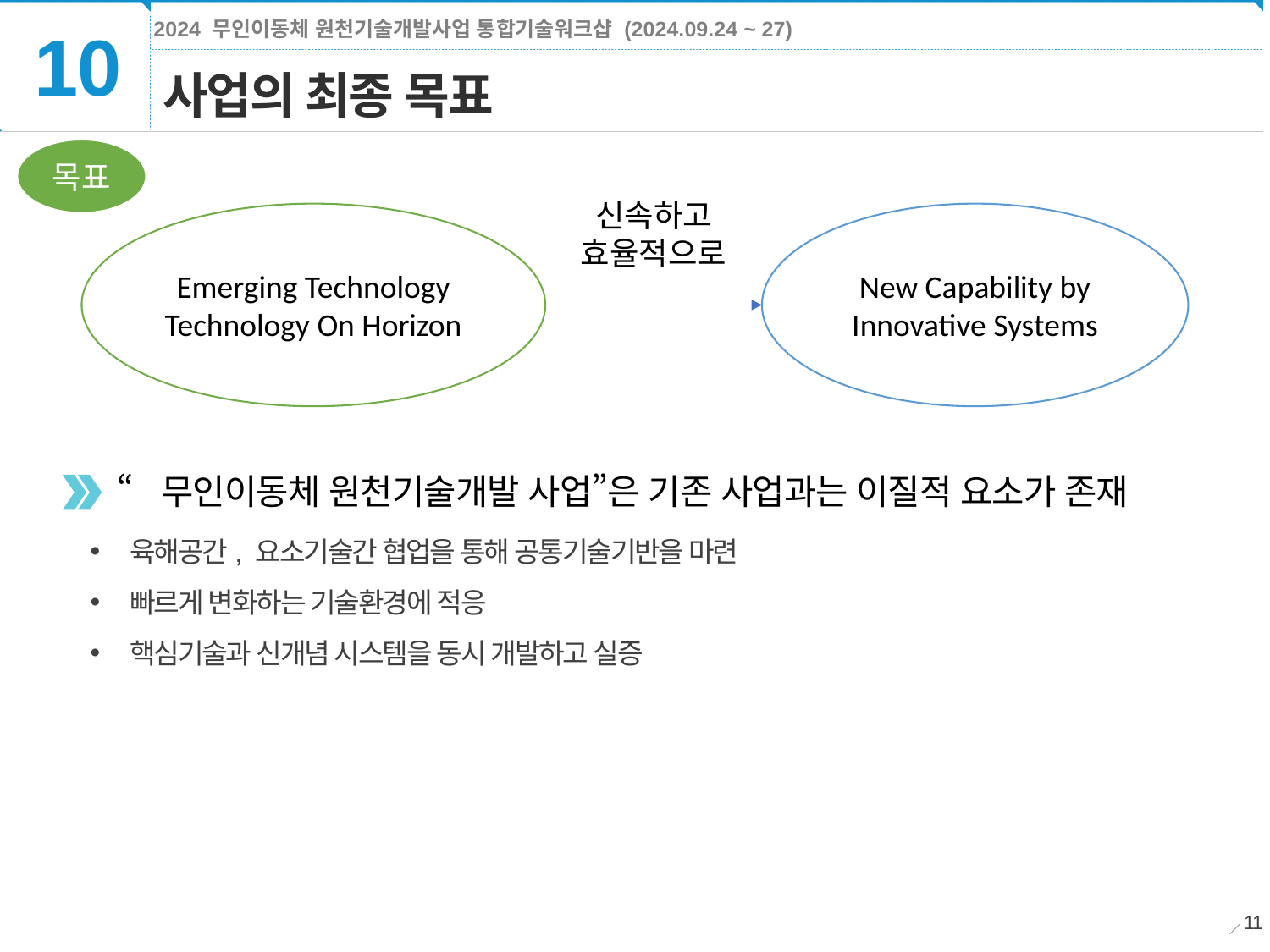

10
사업의 최종 목표
목표
신속하고
효율적으로
Emerging Technology
Technology On Horizon
New Capability by Innovative Systems
“무인이동체 원천기술개발 사업”은 기존 사업과는 이질적 요소가 존재

육해공간, 요소기술간 협업을 통해 공통기술기반을 마련
빠르게 변화하는 기술환경에 적응
핵심기술과 신개념 시스템을 동시 개발하고 실증